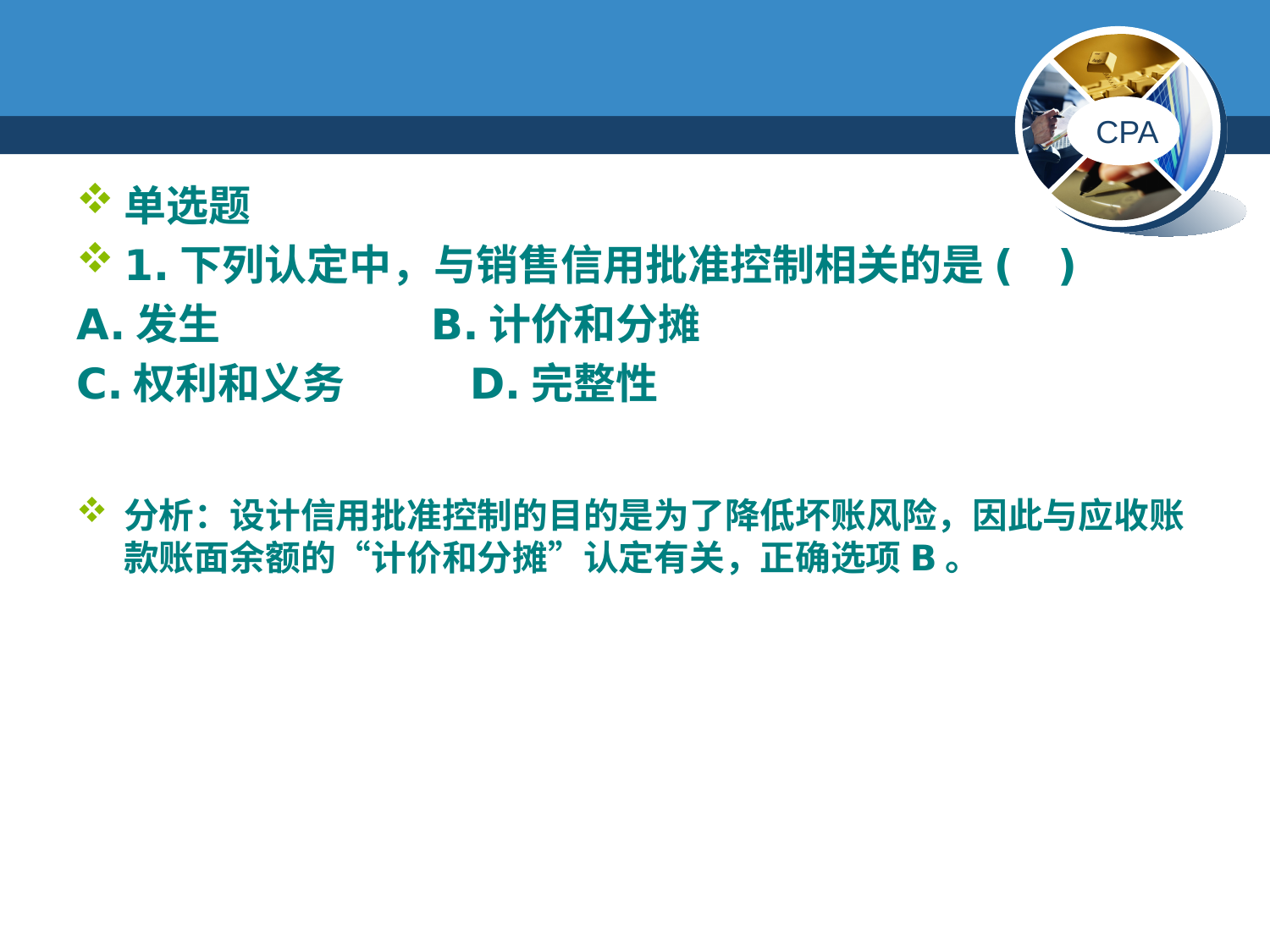

#
单选题
1.下列认定中，与销售信用批准控制相关的是(   )
A.发生                     B.计价和分摊
C.权利和义务            D.完整性

分析：设计信用批准控制的目的是为了降低坏账风险，因此与应收账款账面余额的“计价和分摊”认定有关，正确选项B。